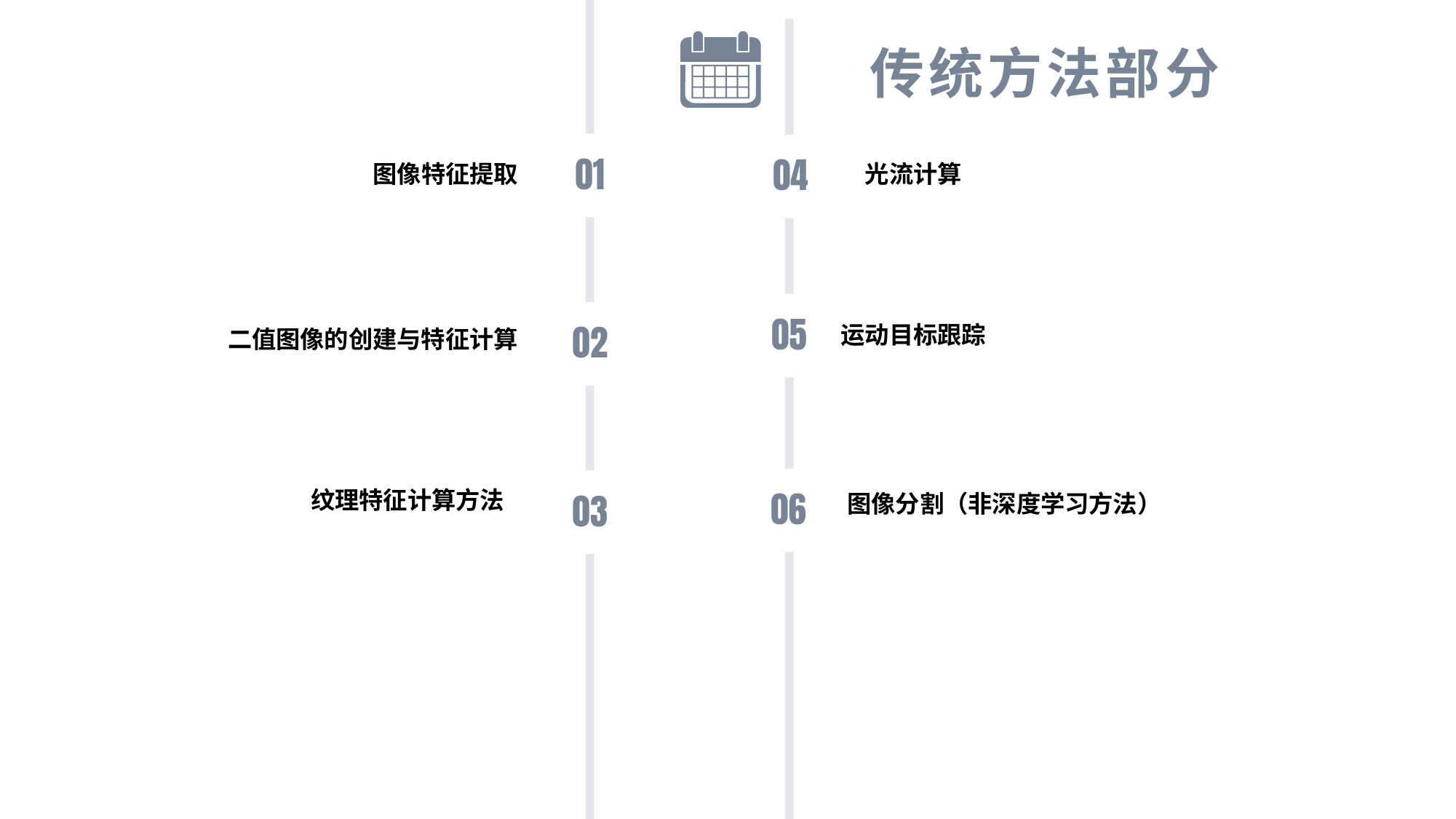

01
05
02
03
传统方法部分

图像特征提取
运动目标跟踪
二值图像的创建与特征计算
纹理特征计算方法

04
光流计算
06
图像分割（非深度学习方法）